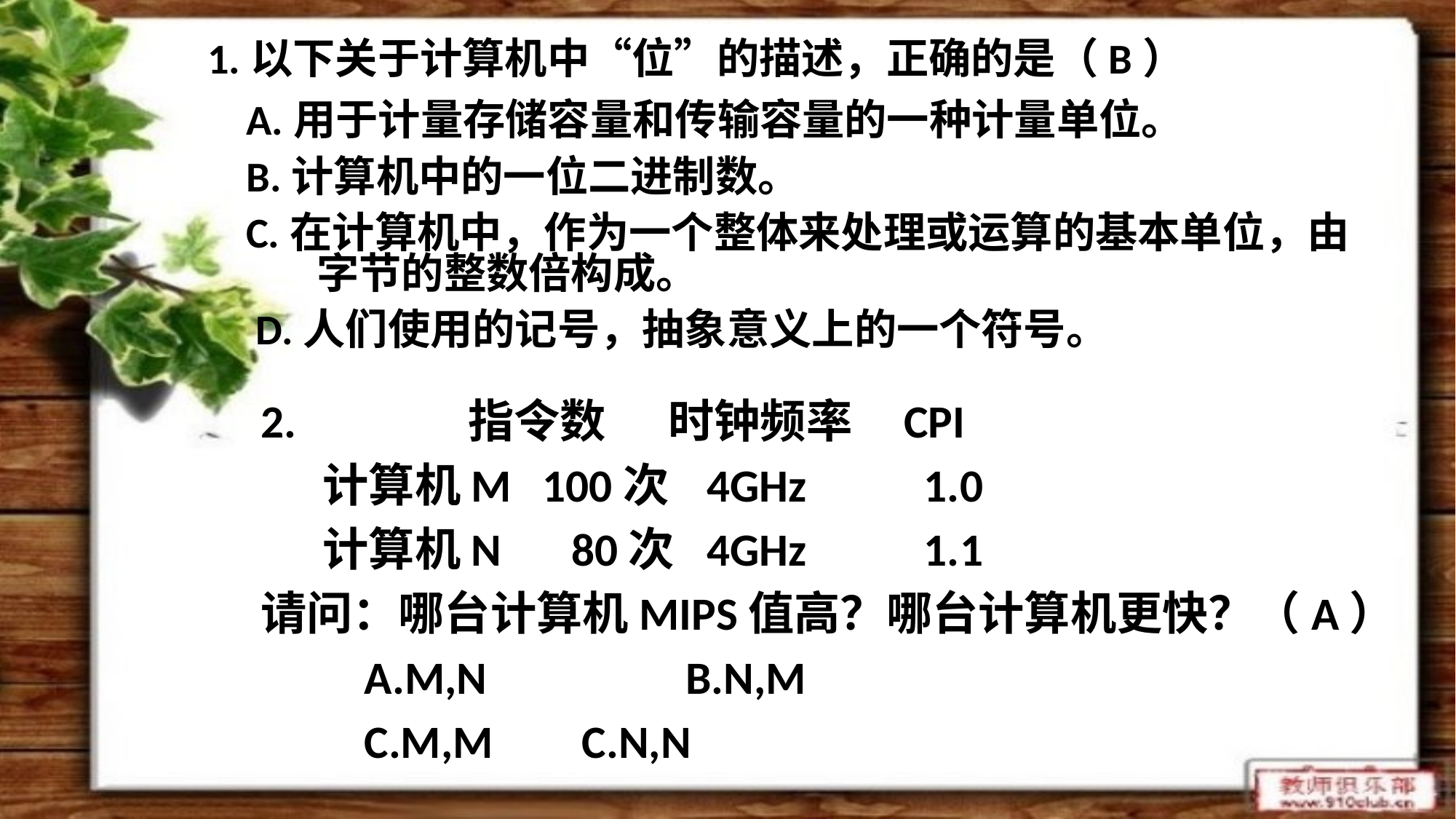

1.以下关于计算机中“位”的描述，正确的是（B）
	    A.用于计量存储容量和传输容量的一种计量单位。
	    B.计算机中的一位二进制数。
	    C.在计算机中，作为一个整体来处理或运算的基本单位，由		字节的整数倍构成。
	     D.人们使用的记号，抽象意义上的一个符号。
	2.     		指令数      时钟频率    CPI
	     计算机M   100次	  4GHz	    1.0
	     计算机N 	80次	  4GHz	    1.1
	请问：哪台计算机MIPS值高？哪台计算机更快？（A）
		A.M,N		 B.N,M
		C.M,M    	 C.N,N